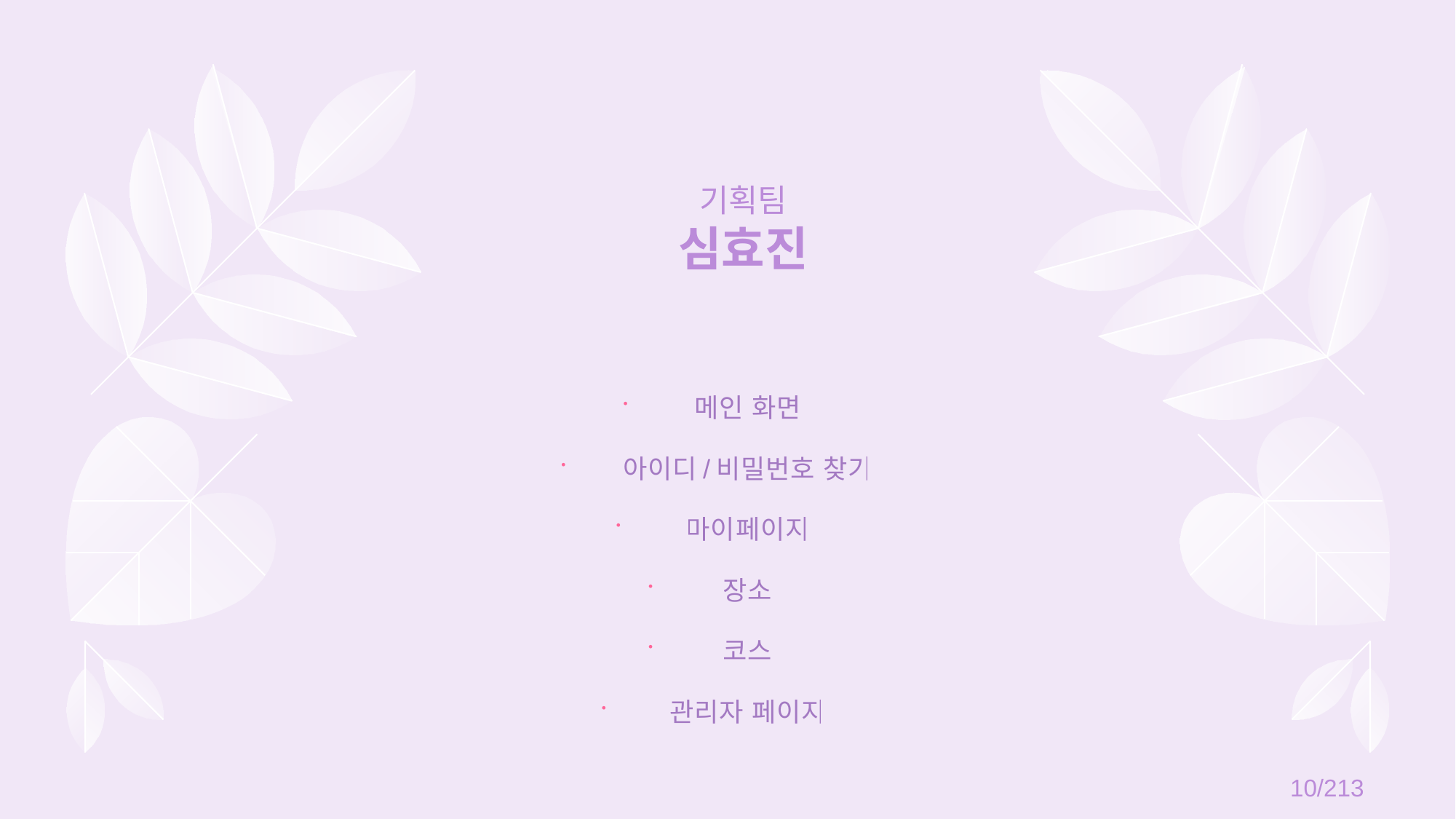

기획팀
심효진

메인 화면
아이디/비밀번호 찾기
마이페이지
장소
코스
관리자 페이지